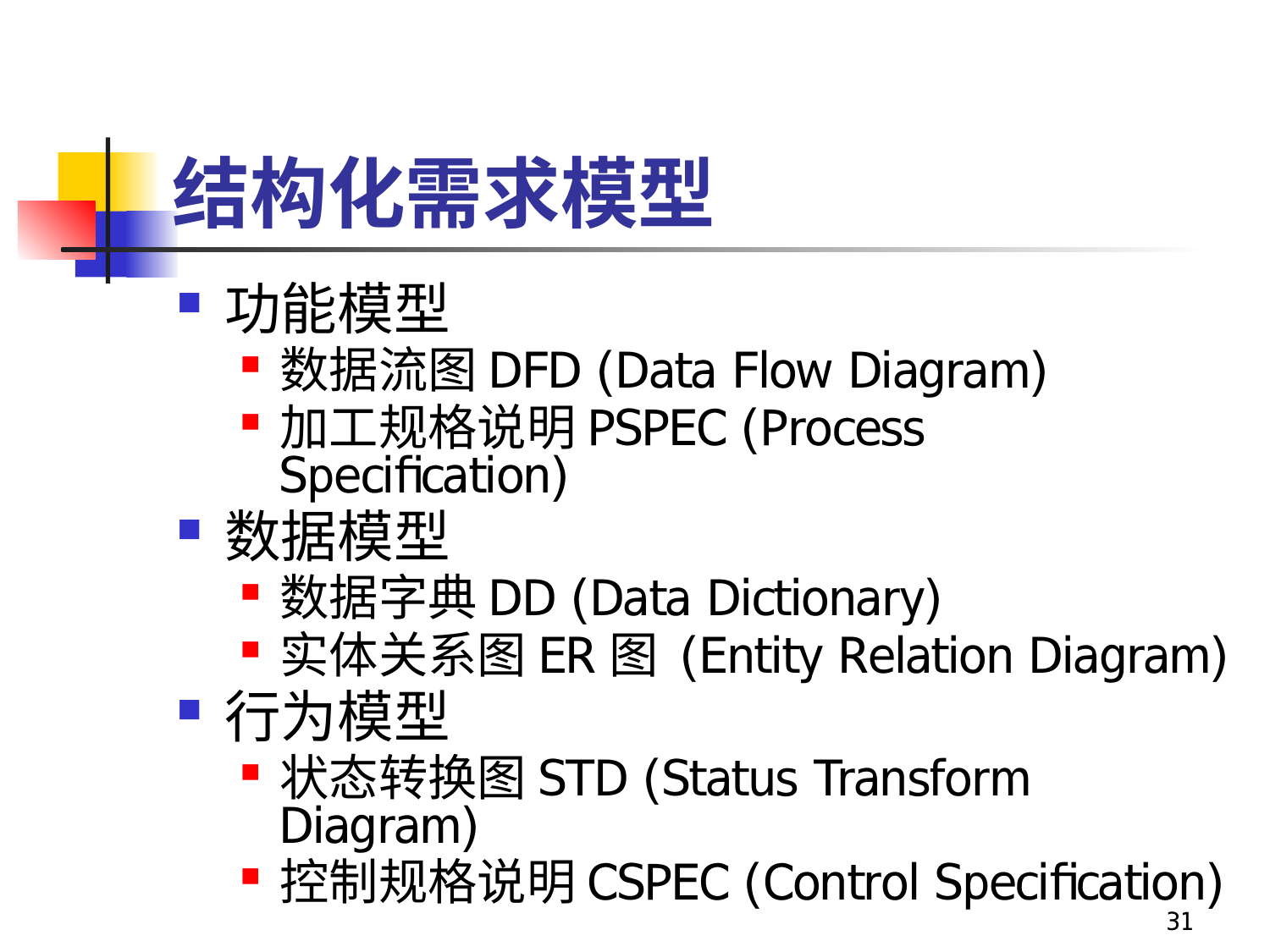

# 结构化需求模型
功能模型
数据流图DFD (Data Flow Diagram)
加工规格说明PSPEC (Process Specification)
数据模型
数据字典DD (Data Dictionary)
实体关系图ER图 (Entity Relation Diagram)
行为模型
状态转换图STD (Status Transform Diagram)
控制规格说明CSPEC (Control Specification)
31